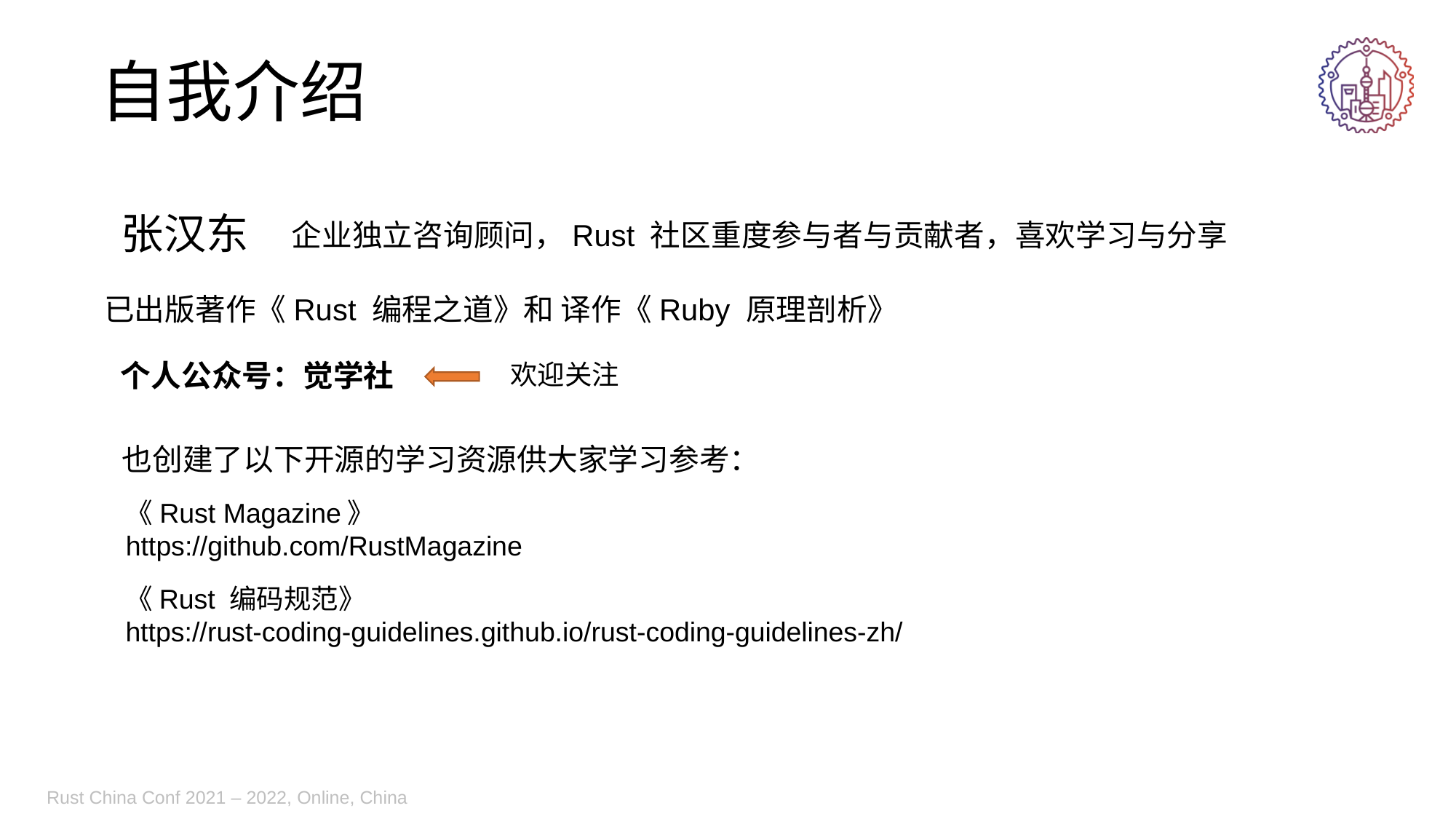

自我介绍
张汉东
企业独立咨询顾问，Rust 社区重度参与者与贡献者，喜欢学习与分享

已出版著作《Rust 编程之道》和 译作《Ruby 原理剖析》
个人公众号：觉学社
欢迎关注

也创建了以下开源的学习资源供大家学习参考：
《Rust Magazine》
https://github.com/RustMagazine
《Rust 编码规范》
https://rust-coding-guidelines.github.io/rust-coding-guidelines-zh/